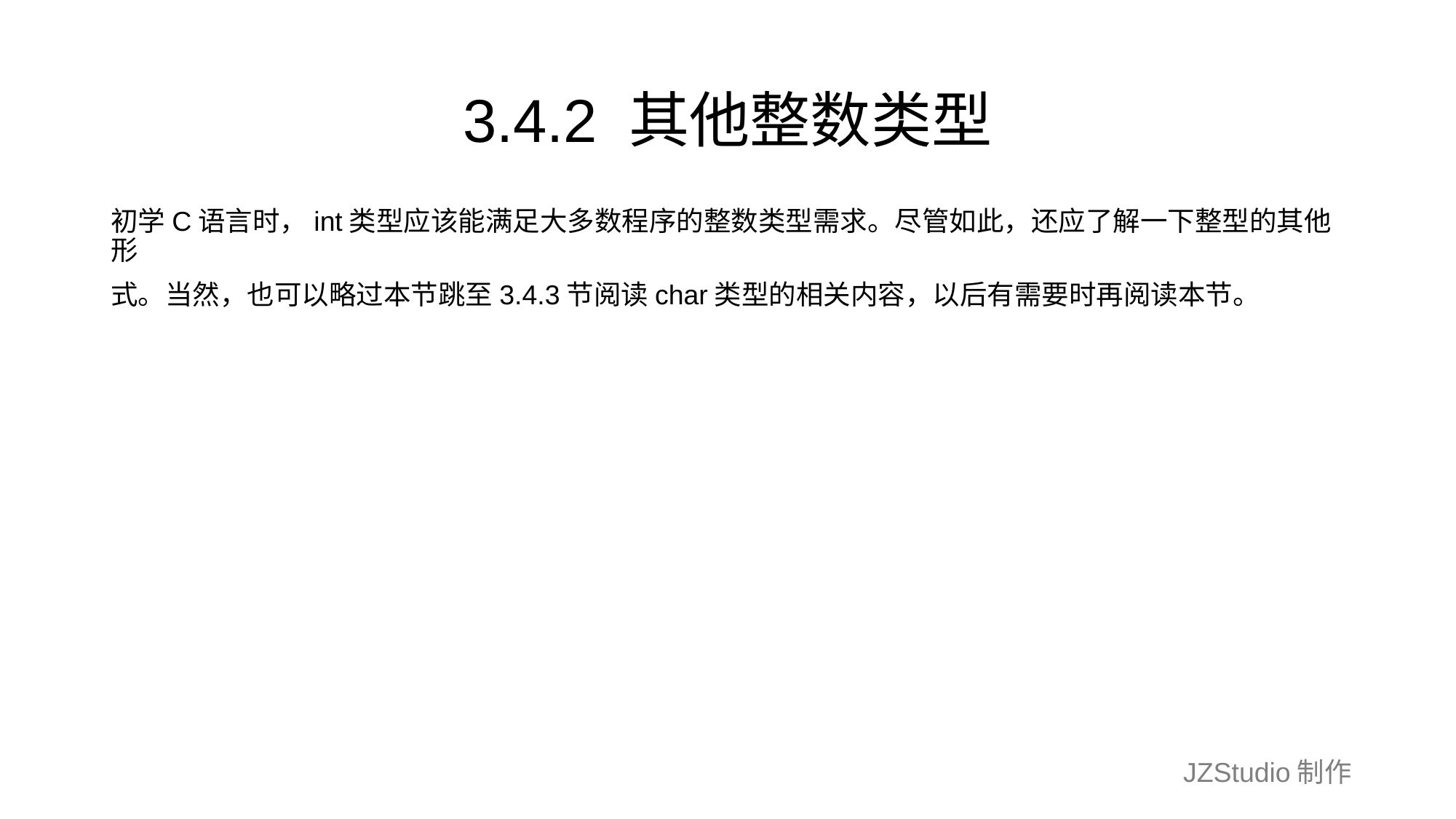

# 3.4.2 其他整数类型
初学C语言时，int类型应该能满足大多数程序的整数类型需求。尽管如此，还应了解一下整型的其他形
式。当然，也可以略过本节跳至3.4.3节阅读char类型的相关内容，以后有需要时再阅读本节。